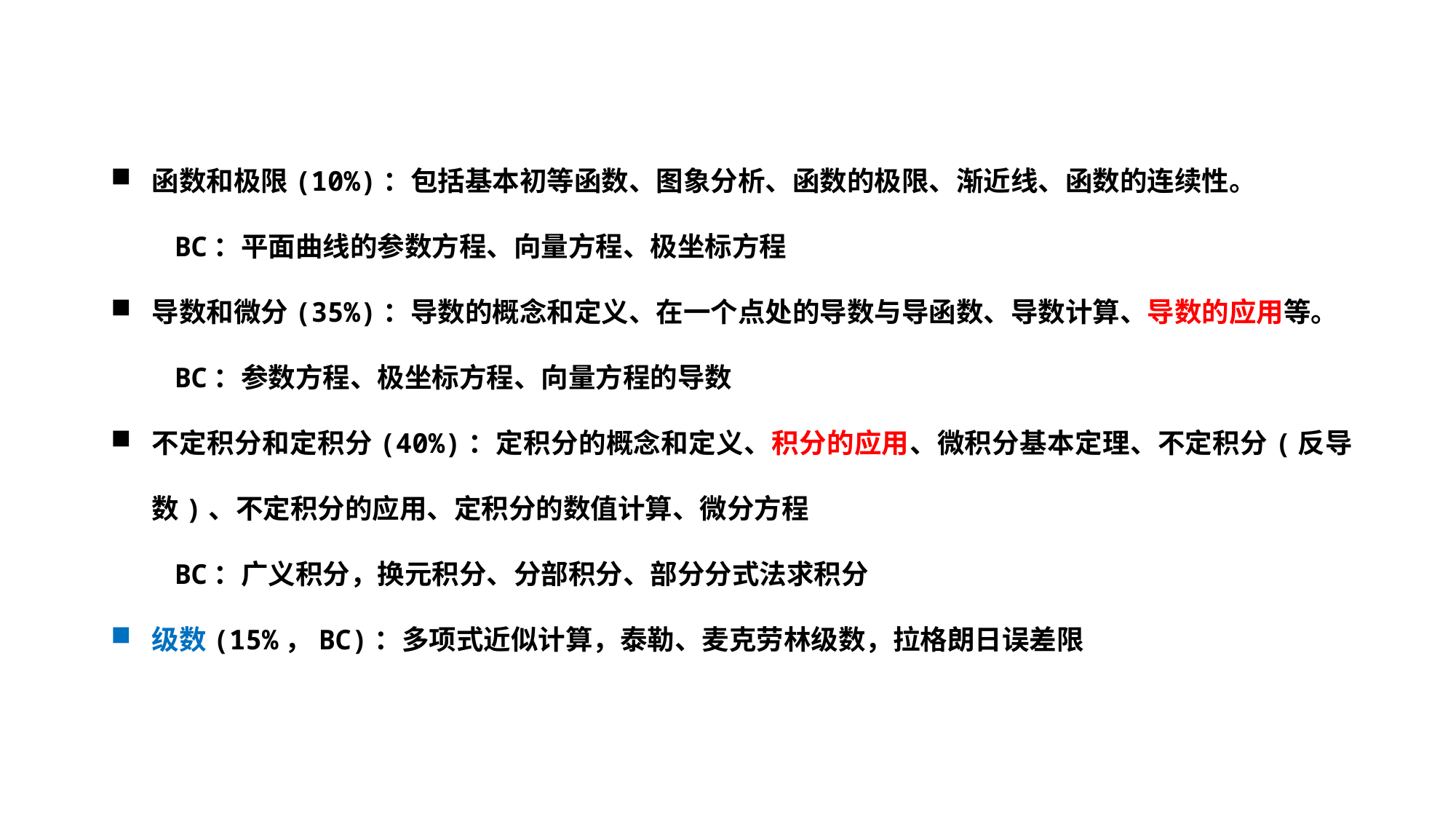

函数和极限(10%)：包括基本初等函数、图象分析、函数的极限、渐近线、函数的连续性。
BC：平面曲线的参数方程、向量方程、极坐标方程
导数和微分(35%)：导数的概念和定义、在一个点处的导数与导函数、导数计算、导数的应用等。
BC：参数方程、极坐标方程、向量方程的导数
不定积分和定积分(40%)：定积分的概念和定义、积分的应用、微积分基本定理、不定积分(反导数)、不定积分的应用、定积分的数值计算、微分方程
BC：广义积分，换元积分、分部积分、部分分式法求积分
级数(15%，BC)：多项式近似计算，泰勒、麦克劳林级数，拉格朗日误差限